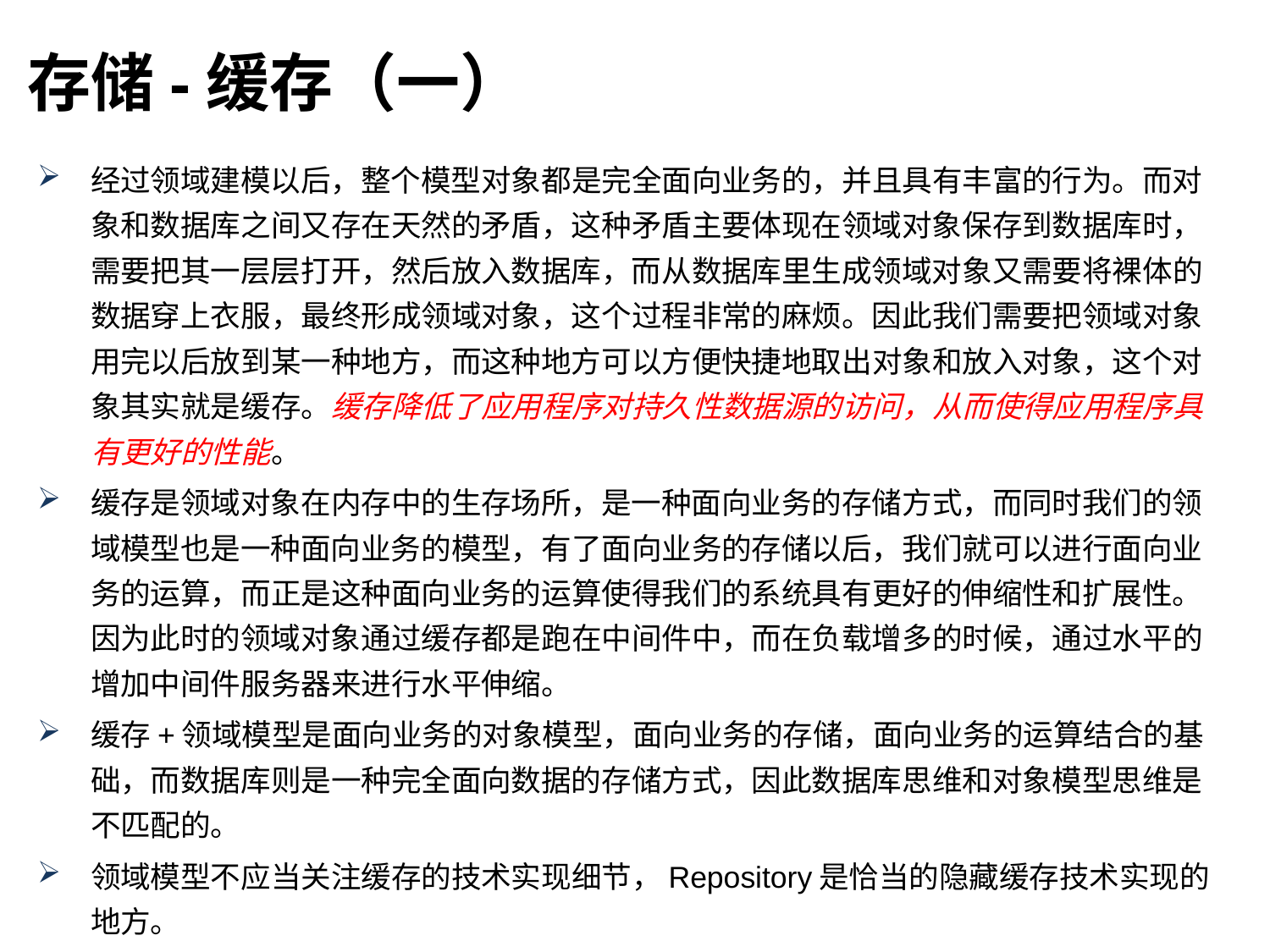

存储-缓存（一）
经过领域建模以后，整个模型对象都是完全面向业务的，并且具有丰富的行为。而对象和数据库之间又存在天然的矛盾，这种矛盾主要体现在领域对象保存到数据库时，需要把其一层层打开，然后放入数据库，而从数据库里生成领域对象又需要将裸体的数据穿上衣服，最终形成领域对象，这个过程非常的麻烦。因此我们需要把领域对象用完以后放到某一种地方，而这种地方可以方便快捷地取出对象和放入对象，这个对象其实就是缓存。缓存降低了应用程序对持久性数据源的访问，从而使得应用程序具有更好的性能。
缓存是领域对象在内存中的生存场所，是一种面向业务的存储方式，而同时我们的领域模型也是一种面向业务的模型，有了面向业务的存储以后，我们就可以进行面向业务的运算，而正是这种面向业务的运算使得我们的系统具有更好的伸缩性和扩展性。因为此时的领域对象通过缓存都是跑在中间件中，而在负载增多的时候，通过水平的增加中间件服务器来进行水平伸缩。
缓存+领域模型是面向业务的对象模型，面向业务的存储，面向业务的运算结合的基础，而数据库则是一种完全面向数据的存储方式，因此数据库思维和对象模型思维是不匹配的。
领域模型不应当关注缓存的技术实现细节，Repository是恰当的隐藏缓存技术实现的地方。